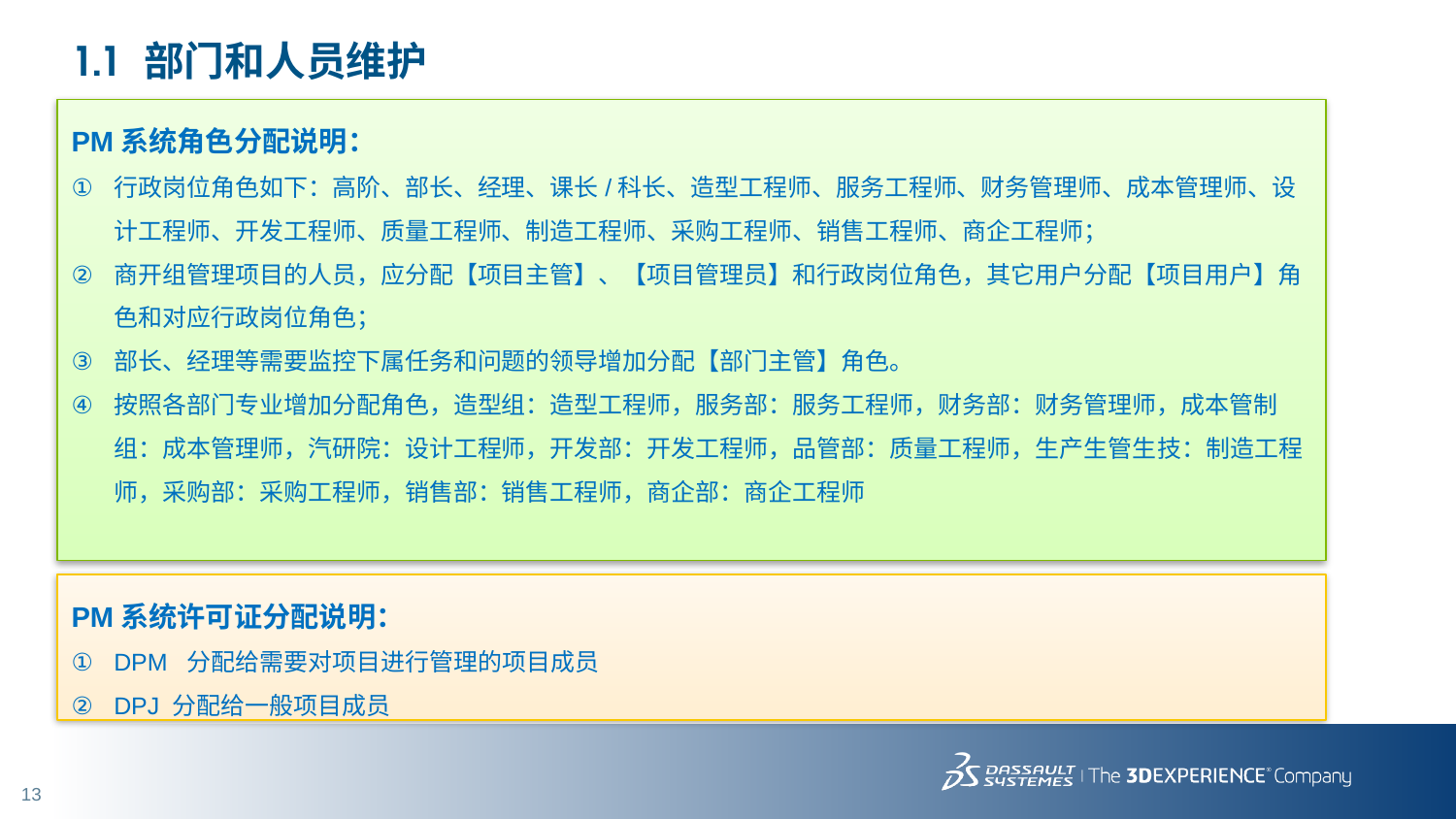

# 1.1 部门和人员维护
PM系统角色分配说明：
行政岗位角色如下：高阶、部长、经理、课长/科长、造型工程师、服务工程师、财务管理师、成本管理师、设计工程师、开发工程师、质量工程师、制造工程师、采购工程师、销售工程师、商企工程师；
商开组管理项目的人员，应分配【项目主管】、【项目管理员】和行政岗位角色，其它用户分配【项目用户】角色和对应行政岗位角色；
部长、经理等需要监控下属任务和问题的领导增加分配【部门主管】角色。
按照各部门专业增加分配角色，造型组：造型工程师，服务部：服务工程师，财务部：财务管理师，成本管制组：成本管理师，汽研院：设计工程师，开发部：开发工程师，品管部：质量工程师，生产生管生技：制造工程师，采购部：采购工程师，销售部：销售工程师，商企部：商企工程师
PM系统许可证分配说明：
DPM  分配给需要对项目进行管理的项目成员
DPJ 分配给一般项目成员